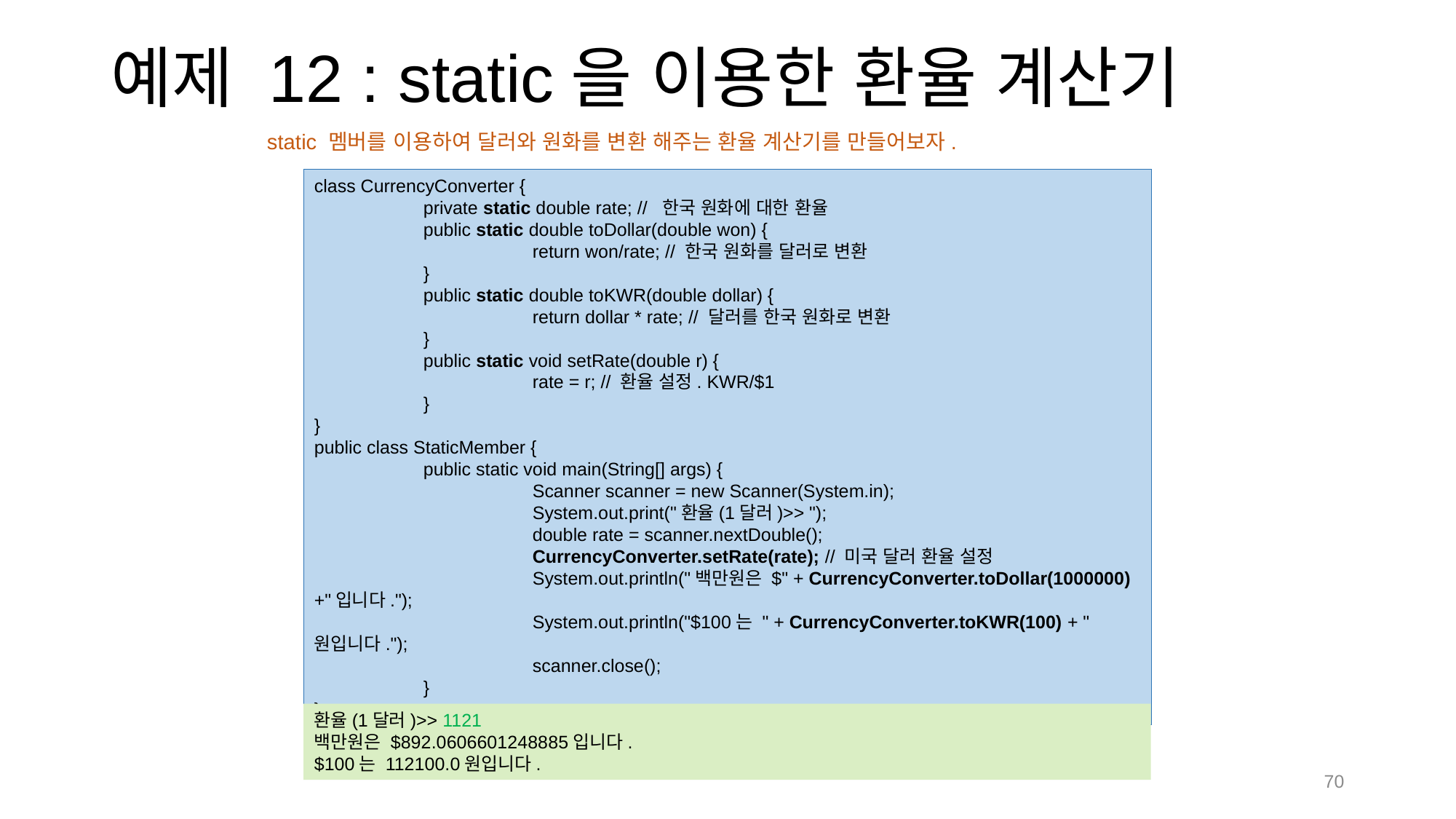

# 예제 12 : static을 이용한 환율 계산기
static 멤버를 이용하여 달러와 원화를 변환 해주는 환율 계산기를 만들어보자.
class CurrencyConverter {
	private static double rate; //  한국 원화에 대한 환율
	public static double toDollar(double won) {
		return won/rate; // 한국 원화를 달러로 변환
	}
	public static double toKWR(double dollar) {
		return dollar * rate; // 달러를 한국 원화로 변환
	}
	public static void setRate(double r) {
		rate = r; // 환율 설정. KWR/$1
	}
}
public class StaticMember {
	public static void main(String[] args) {
		Scanner scanner = new Scanner(System.in);
		System.out.print("환율(1달러)>> ");
		double rate = scanner.nextDouble();
		CurrencyConverter.setRate(rate); // 미국 달러 환율 설정
		System.out.println("백만원은 $" + CurrencyConverter.toDollar(1000000) +"입니다.");
		System.out.println("$100는 " + CurrencyConverter.toKWR(100) + "원입니다.");
		scanner.close();
	}
}
환율(1달러)>> 1121
백만원은 $892.0606601248885입니다.
$100는 112100.0원입니다.
70